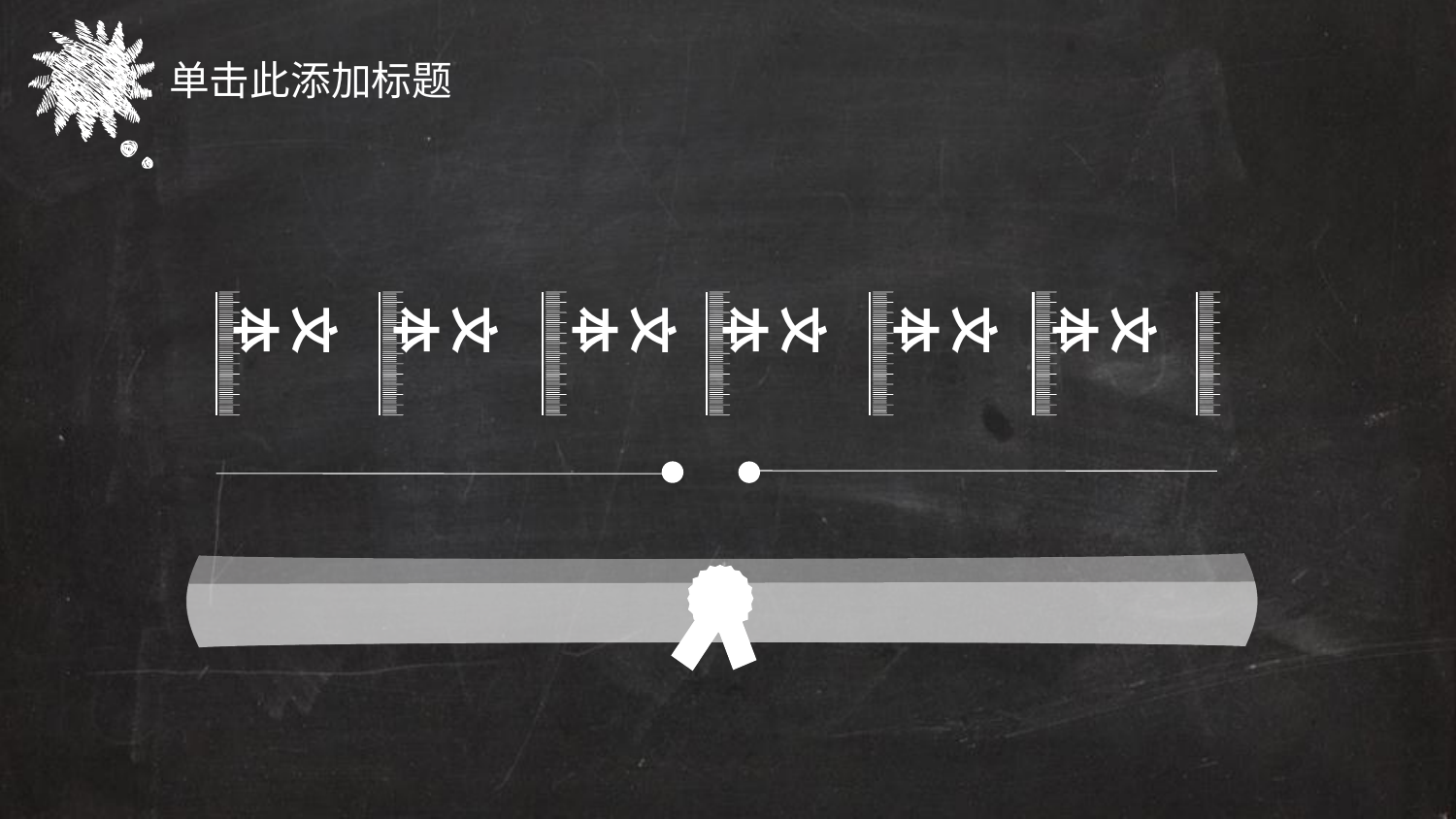

单击此添加标题
文 本
文 本
文 本
文 本
文 本
文 本